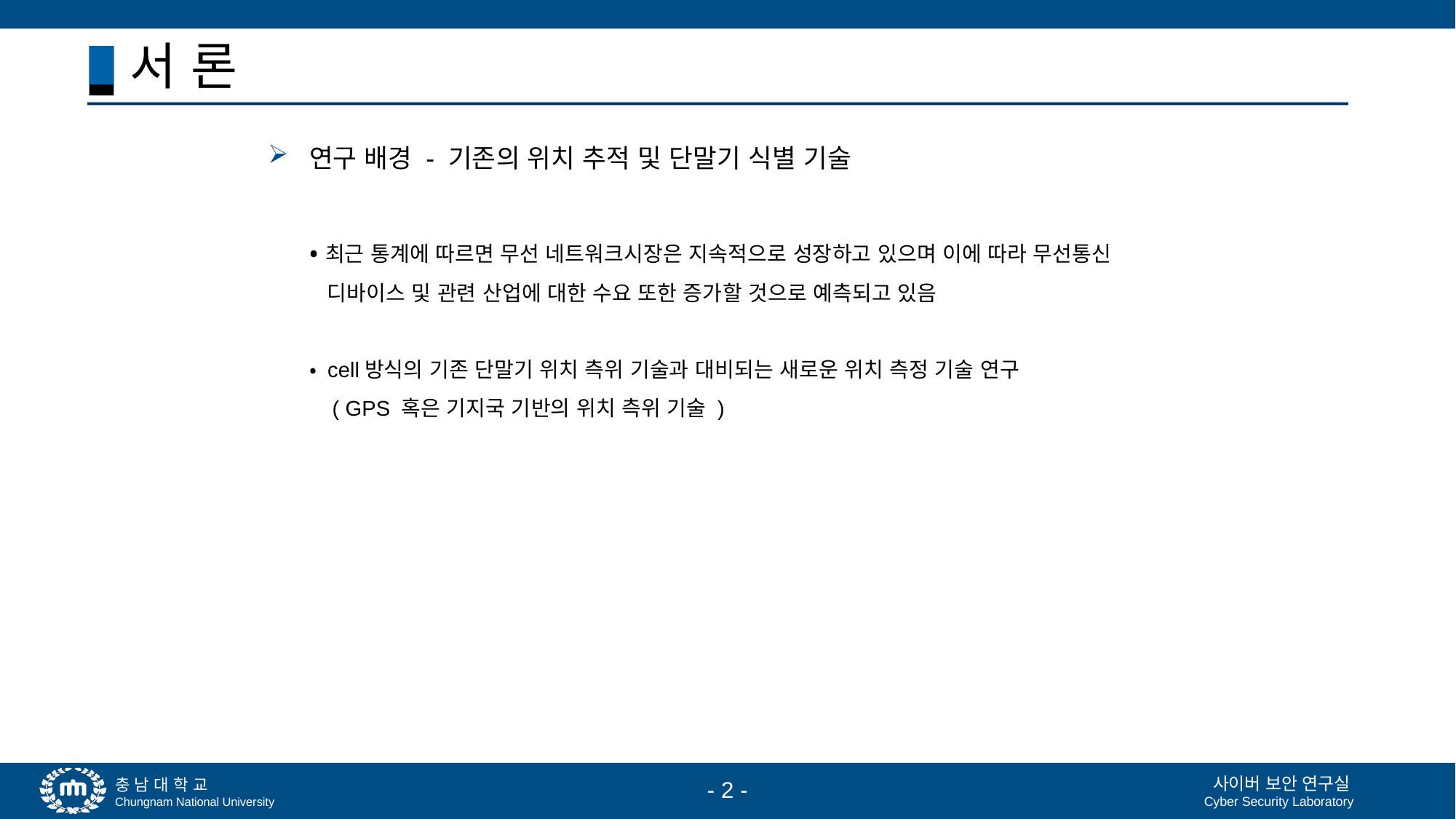

# 서 론
연구 배경 - 기존의 위치 추적 및 단말기 식별 기술
• 최근 통계에 따르면 무선 네트워크시장은 지속적으로 성장하고 있으며 이에 따라 무선통신
   디바이스 및 관련 산업에 대한 수요 또한 증가할 것으로 예측되고 있음
• cell방식의 기존 단말기 위치 측위 기술과 대비되는 새로운 위치 측정 기술 연구
   ( GPS 혹은 기지국 기반의 위치 측위 기술 )